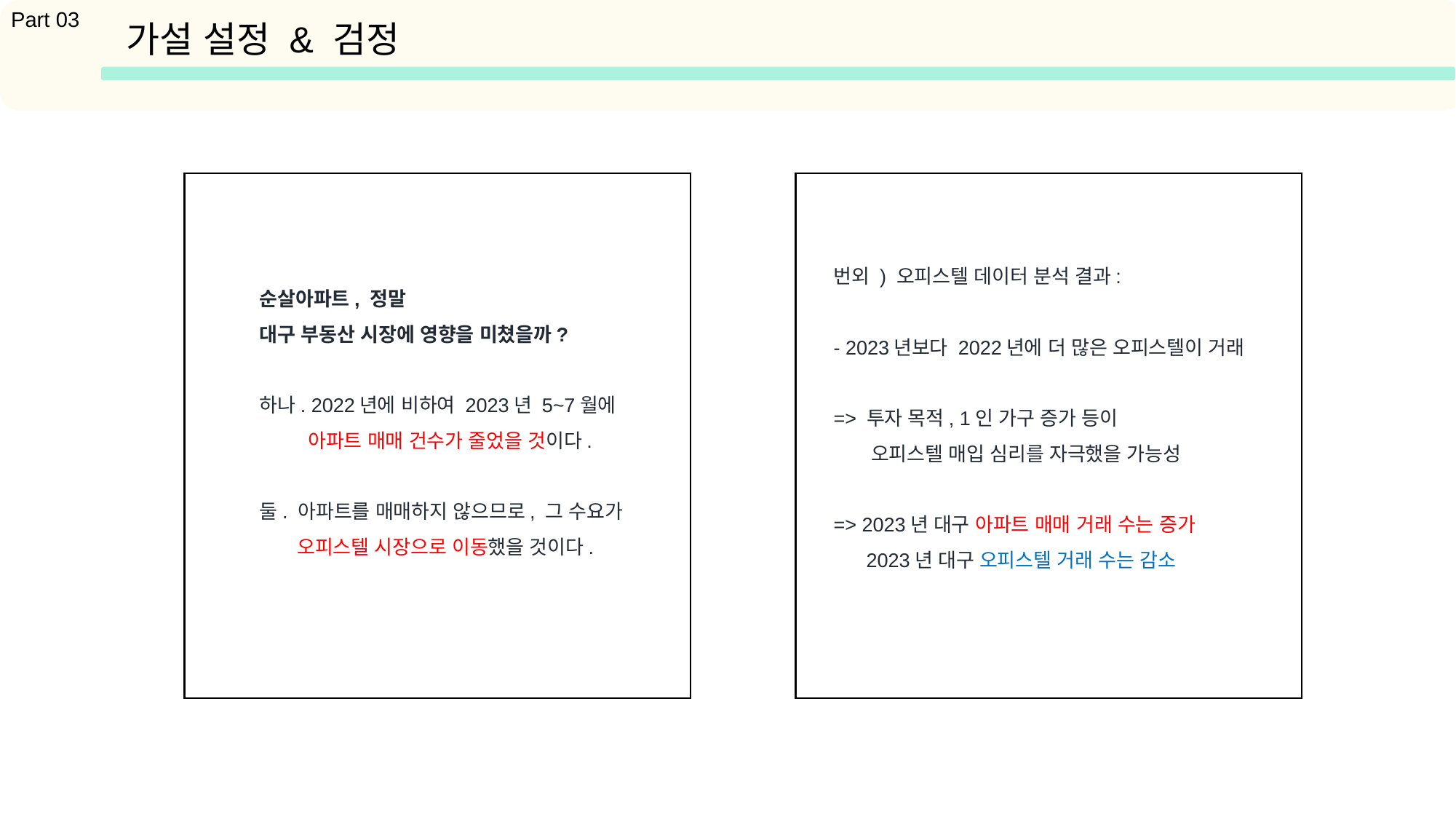

번외 ) 오피스텔 데이터 분석 결과:

- 2023년보다 2022년에 더 많은 오피스텔이 거래

=> 투자 목적, 1인 가구 증가 등이
      오피스텔 매입 심리를 자극했을 가능성

=> 2023년 대구 아파트 매매 거래 수는 증가
      2023년 대구 오피스텔 거래 수는 감소
순살아파트, 정말
대구 부동산 시장에 영향을 미쳤을까?

하나. 2022년에 비하여 2023년 5~7월에
        아파트 매매 건수가 줄었을 것이다.

둘. 아파트를 매매하지 않으므로, 그 수요가
      오피스텔 시장으로 이동했을 것이다.